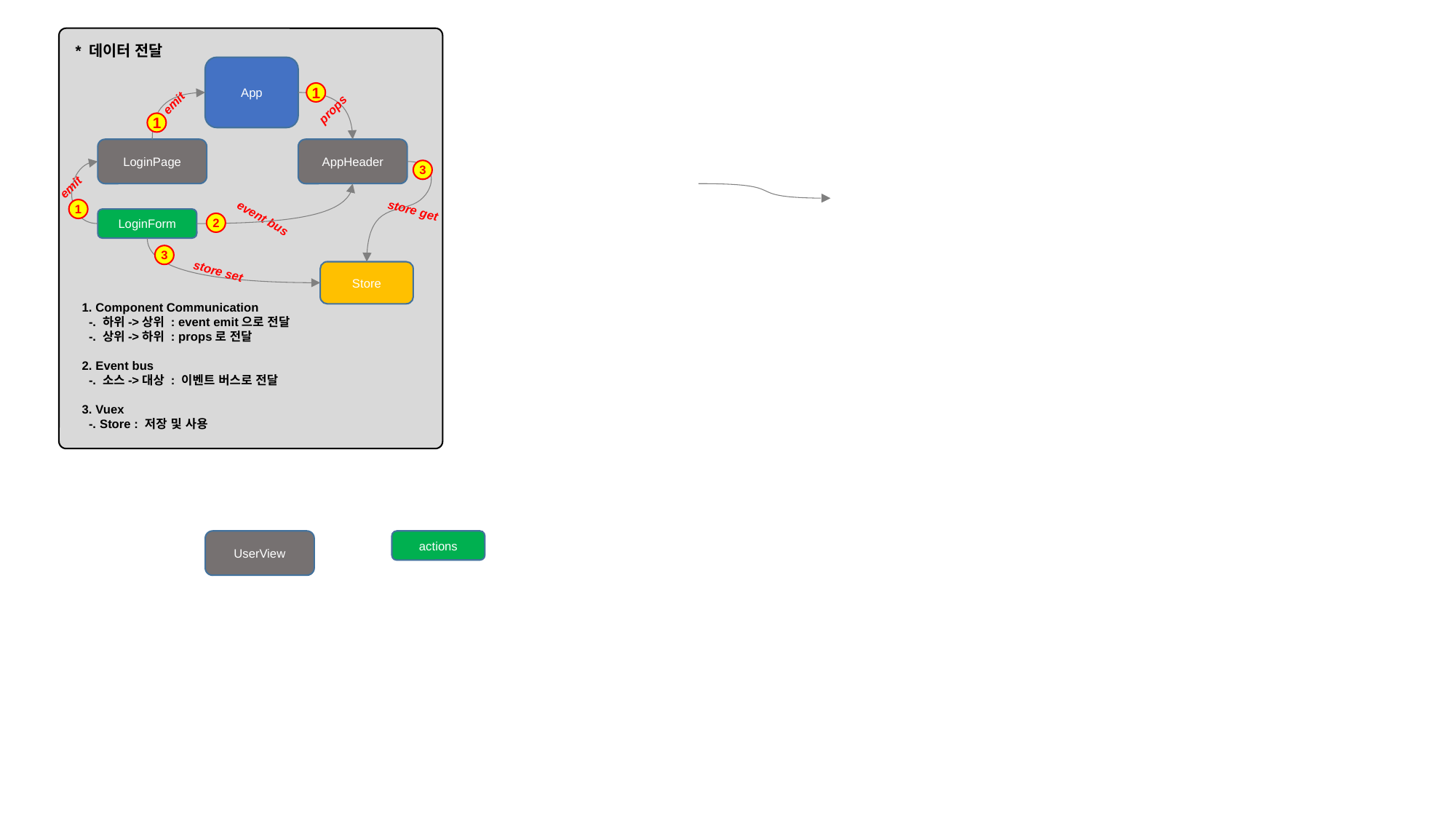

* 데이터 전달
App
1
emit
props
1
LoginPage
AppHeader
3
emit
store get
1
event bus
LoginForm
2
3
store set
Store
1. Component Communication
  -. 하위->상위 : event emit으로 전달
  -. 상위->하위 : props로 전달

2. Event bus
  -. 소스->대상 : 이벤트 버스로 전달

3. Vuex
  -. Store : 저장 및 사용
UserView
actions